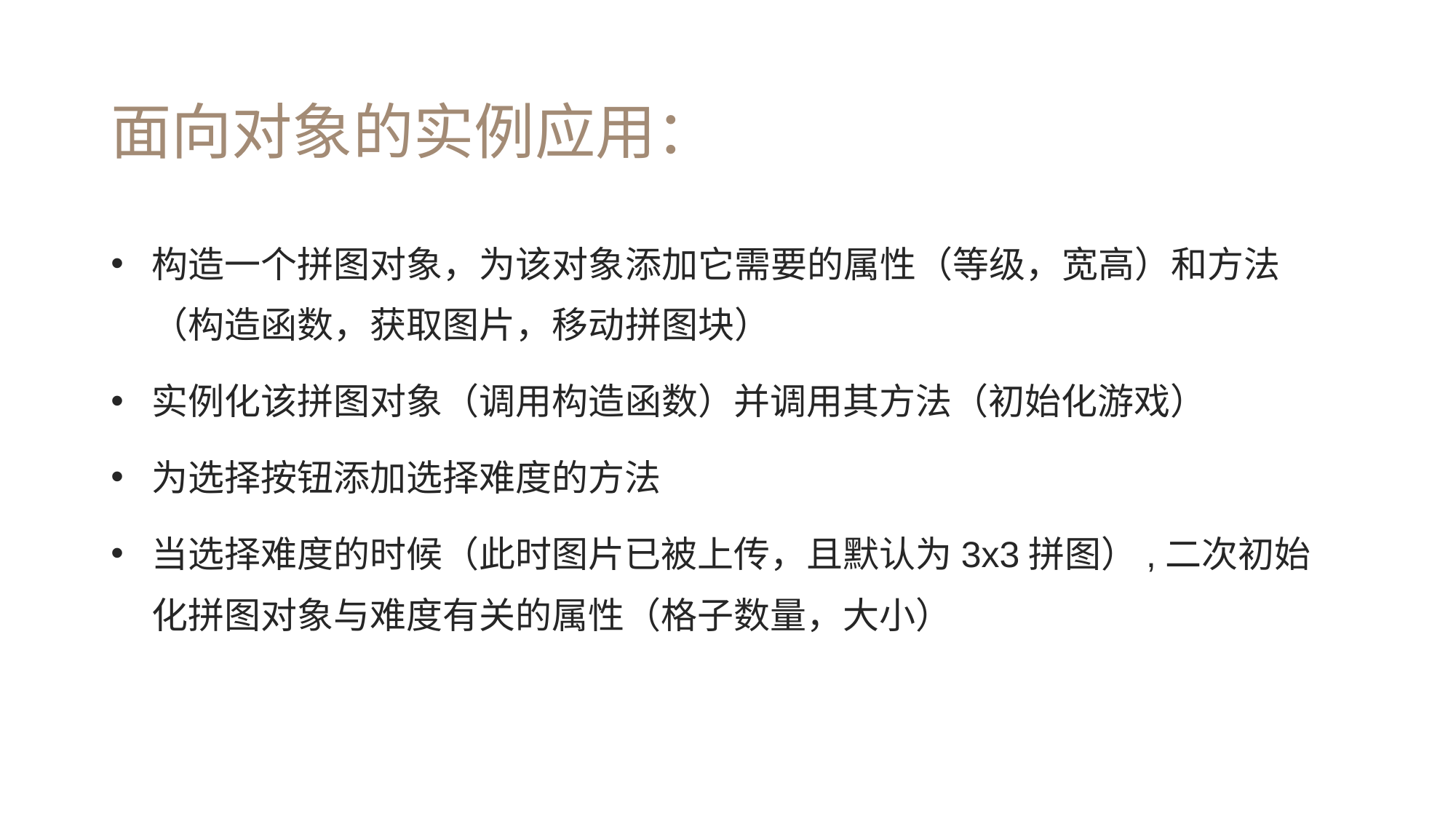

# 面向对象的实例应用：
构造一个拼图对象，为该对象添加它需要的属性（等级，宽高）和方法（构造函数，获取图片，移动拼图块）
实例化该拼图对象（调用构造函数）并调用其方法（初始化游戏）
为选择按钮添加选择难度的方法
当选择难度的时候（此时图片已被上传，且默认为3x3拼图）,二次初始化拼图对象与难度有关的属性（格子数量，大小）